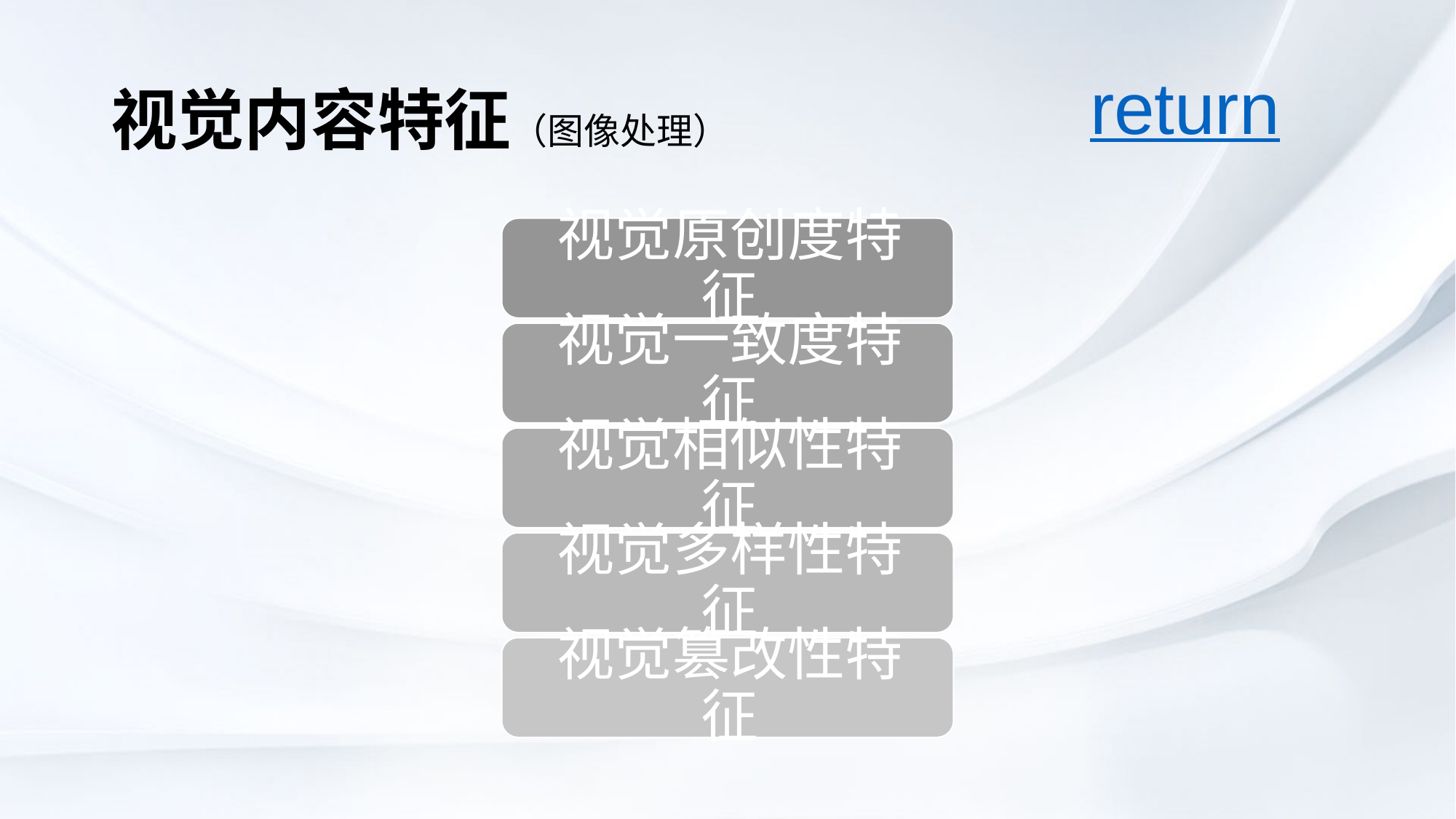

# 视觉内容特征（图像处理）
return
视觉原创度特征
视觉一致度特征
视觉相似性特征
视觉多样性特征
视觉篡改性特征